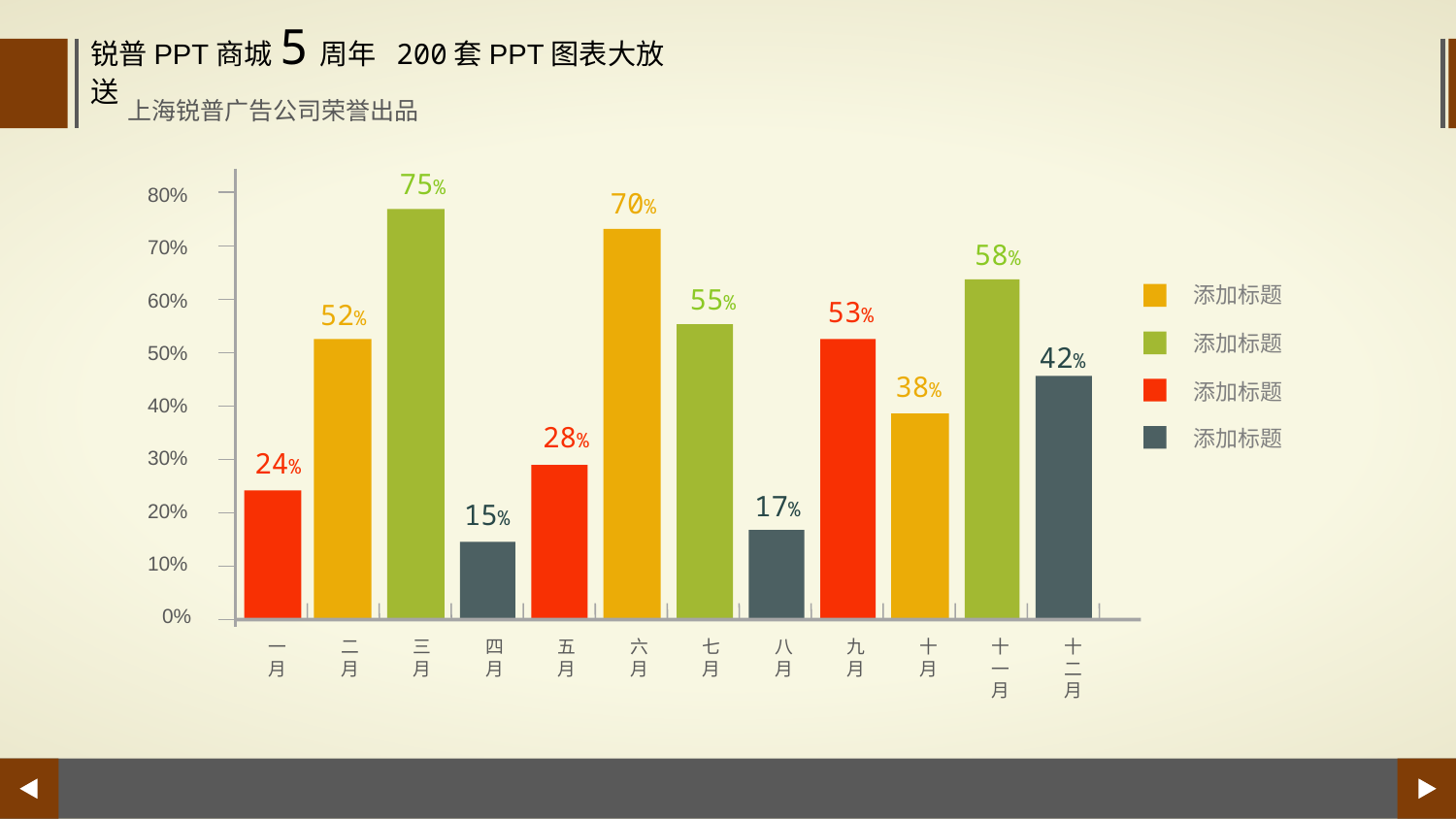

锐普PPT商城5周年  200套PPT图表大放送

上海锐普广告公司荣誉出品
75%

80%
70%

70%

58%
添加标题
55%

60%

53%
52%
添加标题

50%
42%

38%
添加标题

40%
28%

添加标题

30%
24%

17%
15%

20%

10%
0%

一月
二月
三月
四月
五月
六月
七月
八月
九月
十月
十一月
十二月